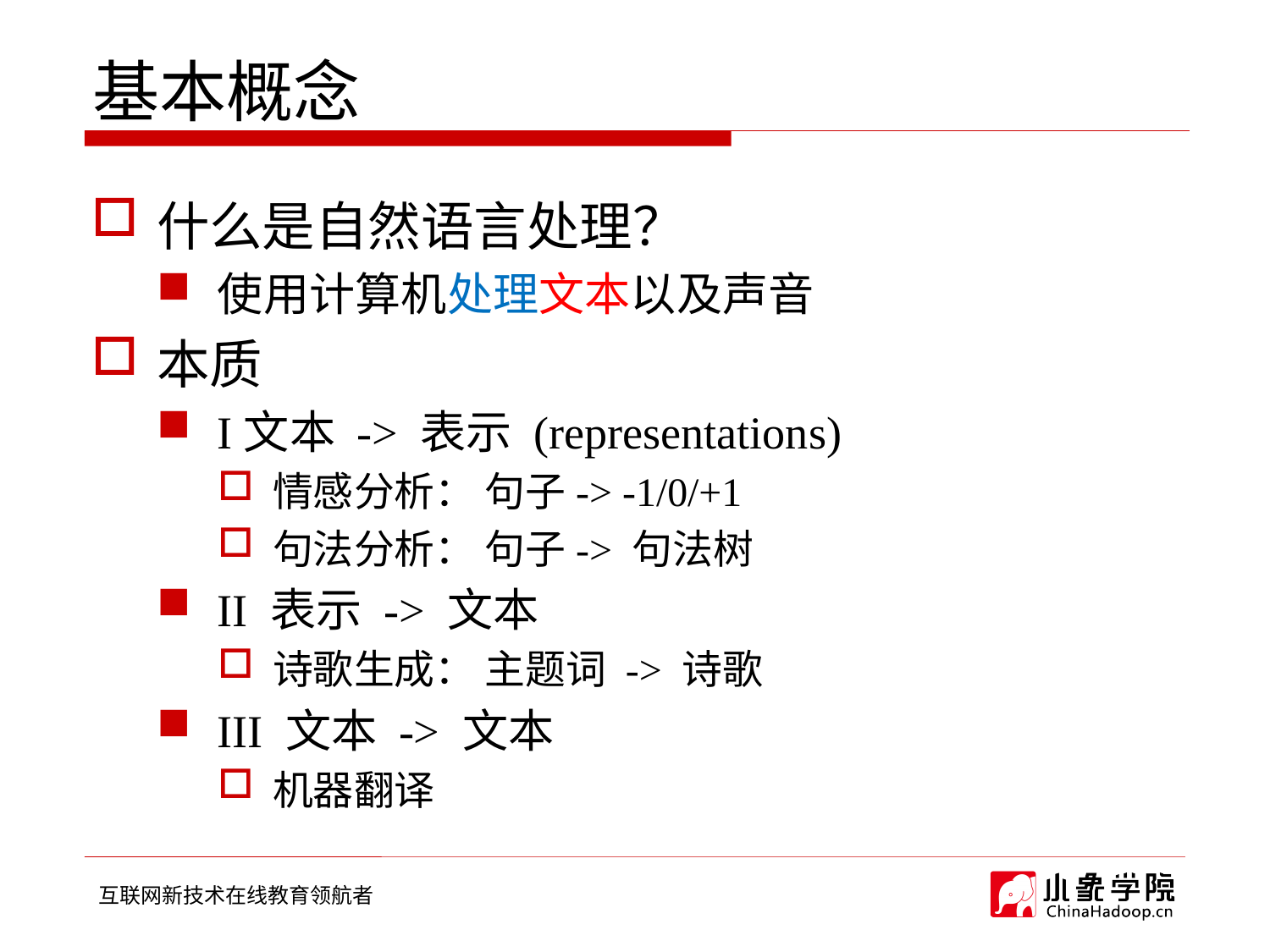

# 基本概念
什么是自然语言处理？
使用计算机处理文本以及声音
本质
I文本 -> 表示 (representations)
情感分析： 句子-> -1/0/+1
句法分析： 句子-> 句法树
II 表示 -> 文本
诗歌生成： 主题词 -> 诗歌
III 文本 -> 文本
机器翻译